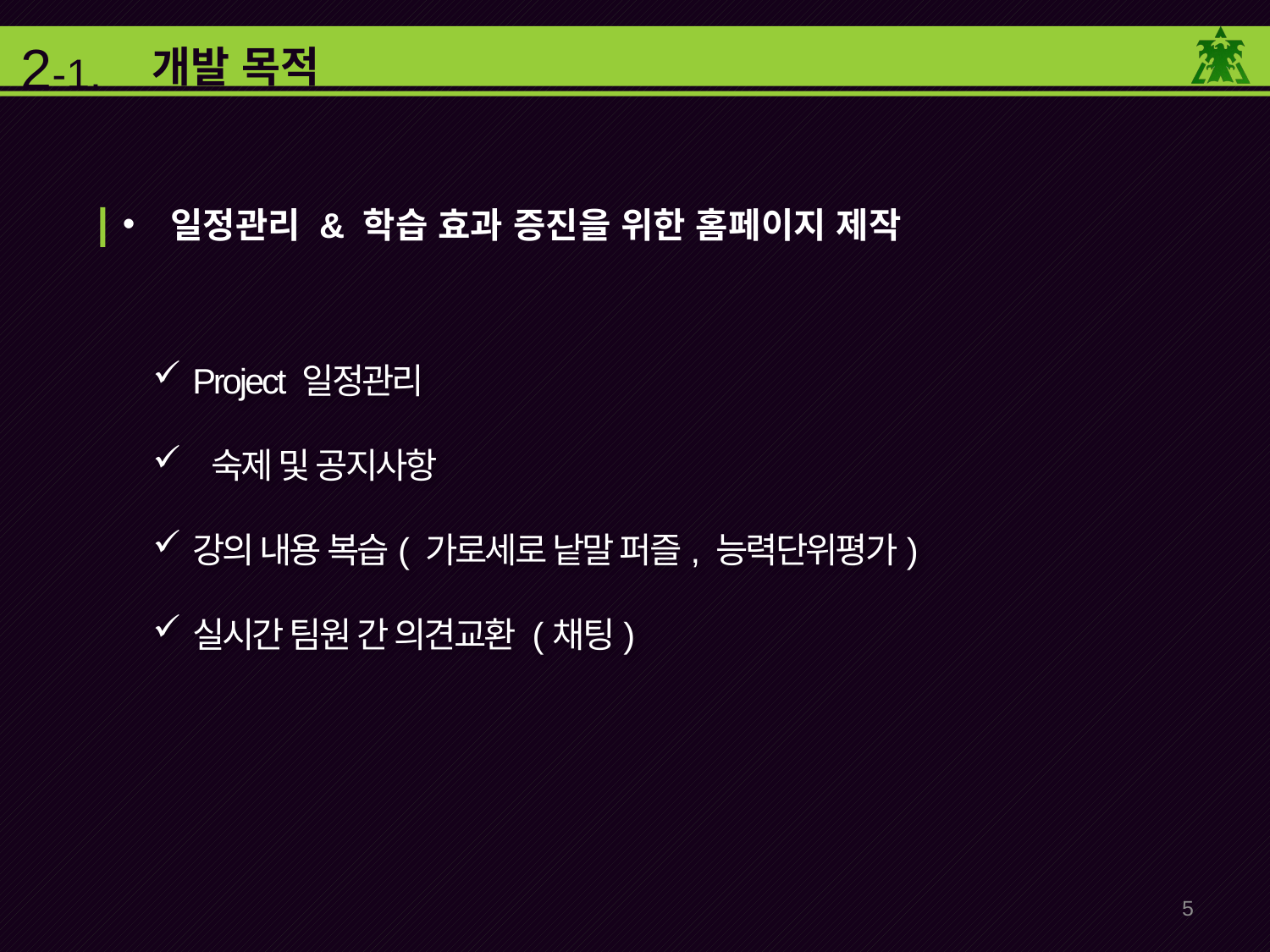

2-1.
개발 목적
일정관리 & 학습 효과 증진을 위한 홈페이지 제작

Project 일정관리
 숙제 및 공지사항
강의 내용 복습( 가로세로 낱말 퍼즐, 능력단위평가)
실시간 팀원 간 의견교환 (채팅)
5